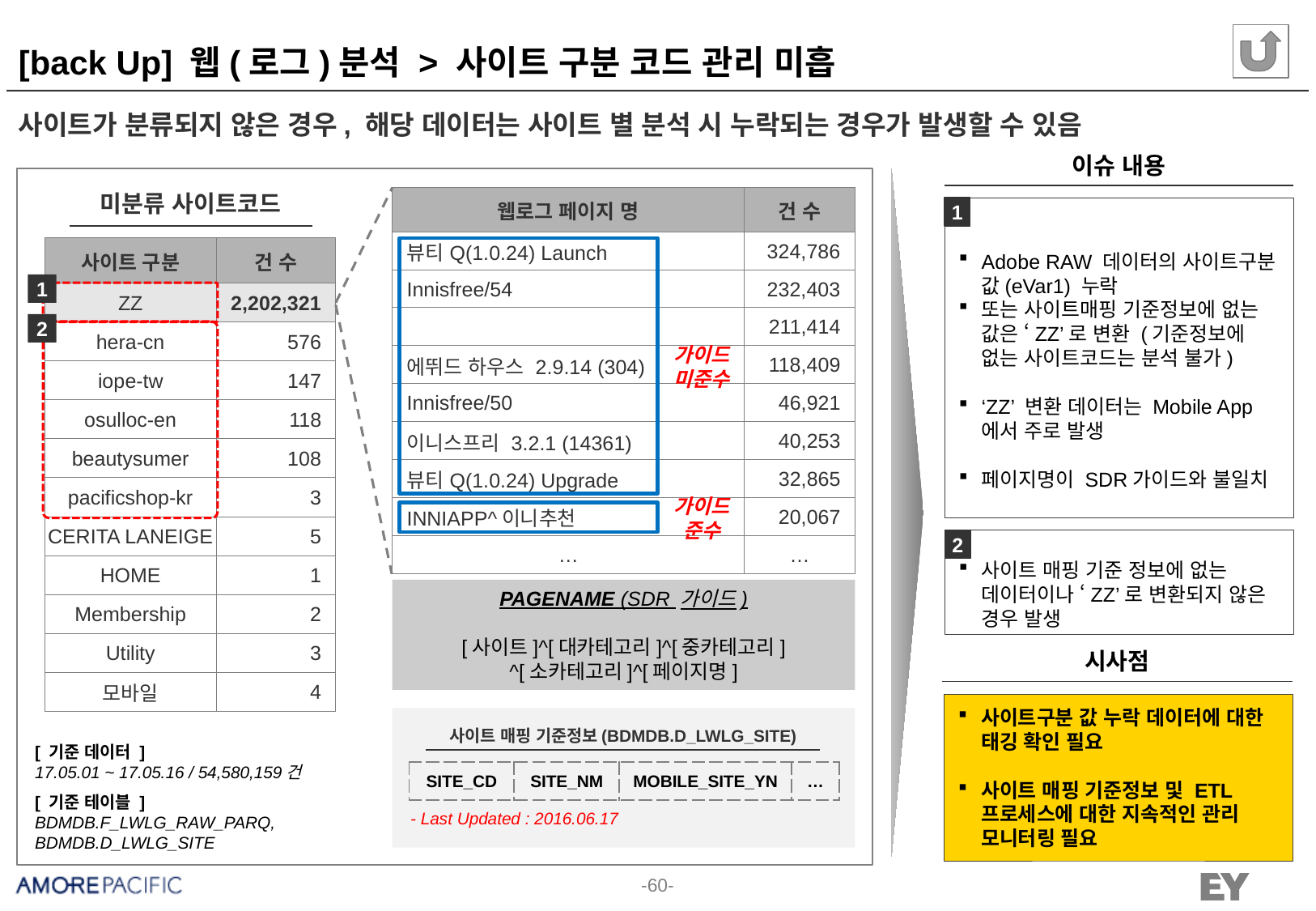

# [back Up] 웹(로그)분석 > 사이트 구분 코드 관리 미흡

사이트가 분류되지 않은 경우, 해당 데이터는 사이트 별 분석 시 누락되는 경우가 발생할 수 있음
이슈 내용

미분류 사이트코드
| 웹로그 페이지 명 | 건 수 |
| --- | --- |
| 뷰티Q(1.0.24) Launch | 324,786 |
| Innisfree/54 | 232,403 |
|  | 211,414 |
| 에뛰드 하우스 2.9.14 (304) | 118,409 |
| Innisfree/50 | 46,921 |
| 이니스프리 3.2.1 (14361) | 40,253 |
| 뷰티Q(1.0.24) Upgrade | 32,865 |
| INNIAPP^이니추천 | 20,067 |
| … | … |

Adobe RAW 데이터의 사이트구분 값(eVar1) 누락
또는 사이트매핑 기준정보에 없는 값은 ‘ZZ’로 변환 (기준정보에 없는 사이트코드는 분석 불가)

‘ZZ’ 변환 데이터는 Mobile App에서 주로 발생

페이지명이 SDR가이드와 불일치
1
| 사이트 구분 | 건 수 |
| --- | --- |
| ZZ | 2,202,321 |
| hera-cn | 576 |
| iope-tw | 147 |
| osulloc-en | 118 |
| beautysumer | 108 |
| pacificshop-kr | 3 |
| CERITA LANEIGE | 5 |
| HOME | 1 |
| Membership | 2 |
| Utility | 3 |
| 모바일 | 4 |

1

2

가이드 미준수
가이드 준수

사이트 매핑 기준 정보에 없는 데이터이나 ‘ZZ’로 변환되지 않은 경우 발생
2
PAGENAME (SDR 가이드)

[사이트]^[대카테고리]^[중카테고리]
^[소카테고리]^[페이지명]
시사점
사이트구분 값 누락 데이터에 대한 태깅 확인 필요

사이트 매핑 기준정보 및 ETL 프로세스에 대한 지속적인 관리 모니터링 필요

사이트 매핑 기준정보(BDMDB.D_LWLG_SITE)
[ 기준 데이터 ]
17.05.01 ~ 17.05.16 / 54,580,159건
[ 기준 테이블 ]
BDMDB.F_LWLG_RAW_PARQ, BDMDB.D_LWLG_SITE
| SITE\_CD | SITE\_NM | MOBILE\_SITE\_YN | … |
| --- | --- | --- | --- |
- Last Updated : 2016.06.17